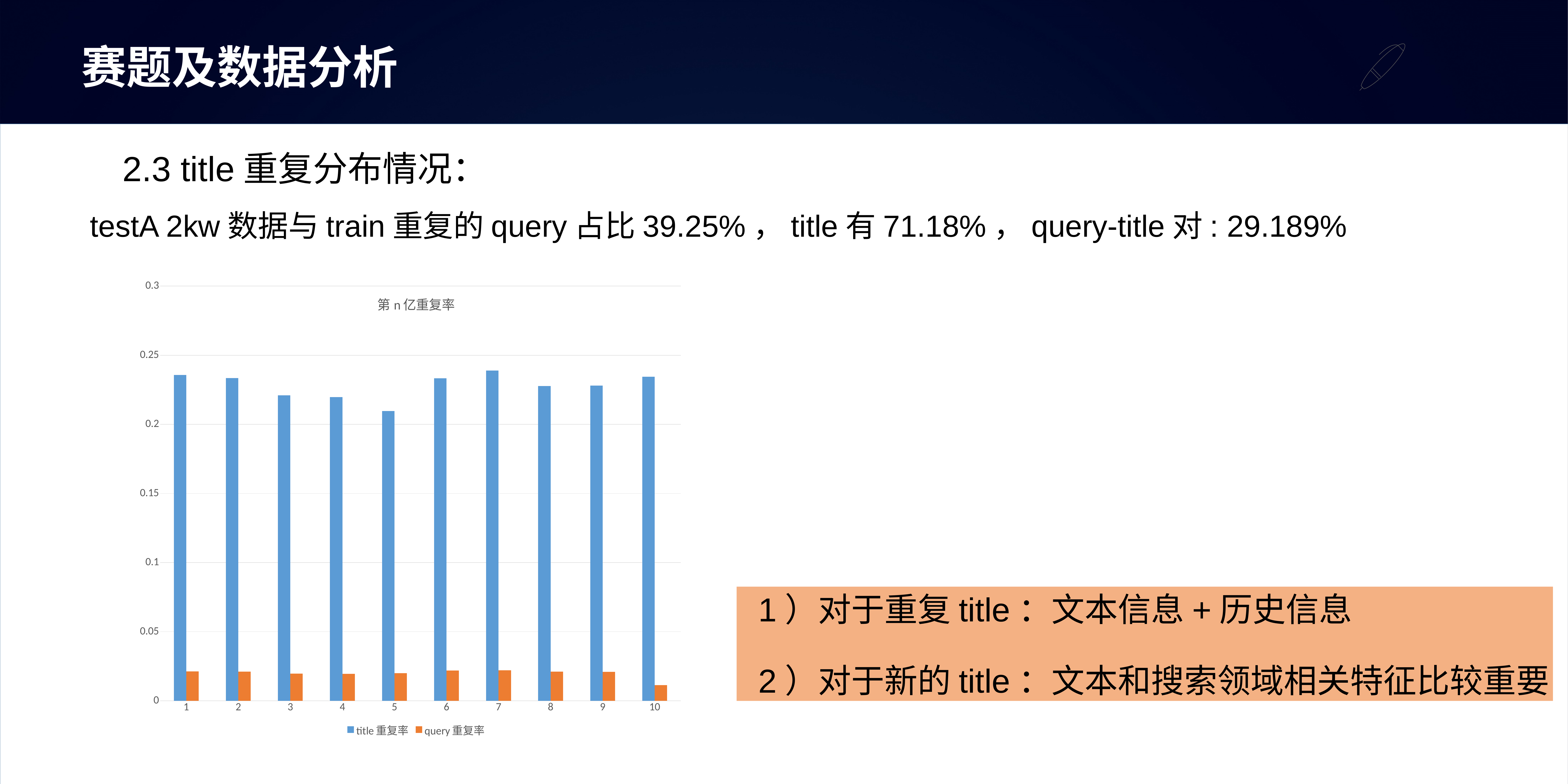

赛题及数据分析

2.3 title重复分布情况：
    testA 2kw数据与train重复的query占比39.25%，title有71.18%，query-title对: 29.189%

### Chart: 第n亿重复率

| Category | title重复率 | query重复率 |
|---|---|---|
| 1 | 0.23577838 | 0.0212924 |
| 2 | 0.23341727 | 0.02113698 |
| 3 | 0.22101637 | 0.01974041 |
| 4 | 0.21964902 | 0.01958042 |
| 5 | 0.20964975 | 0.02007873 |
| 6 | 0.23339947 | 0.02188234 |
| 7 | 0.23898973 | 0.02217163 |
| 8 | 0.2277942 | 0.02118057 |
| 9 | 0.22809971 | 0.02102305 |
| 10 | 0.23437972 | 0.01144269 |
  1）对于重复title：文本信息+历史信息

  2）对于新的title：文本和搜索领域相关特征比较重要